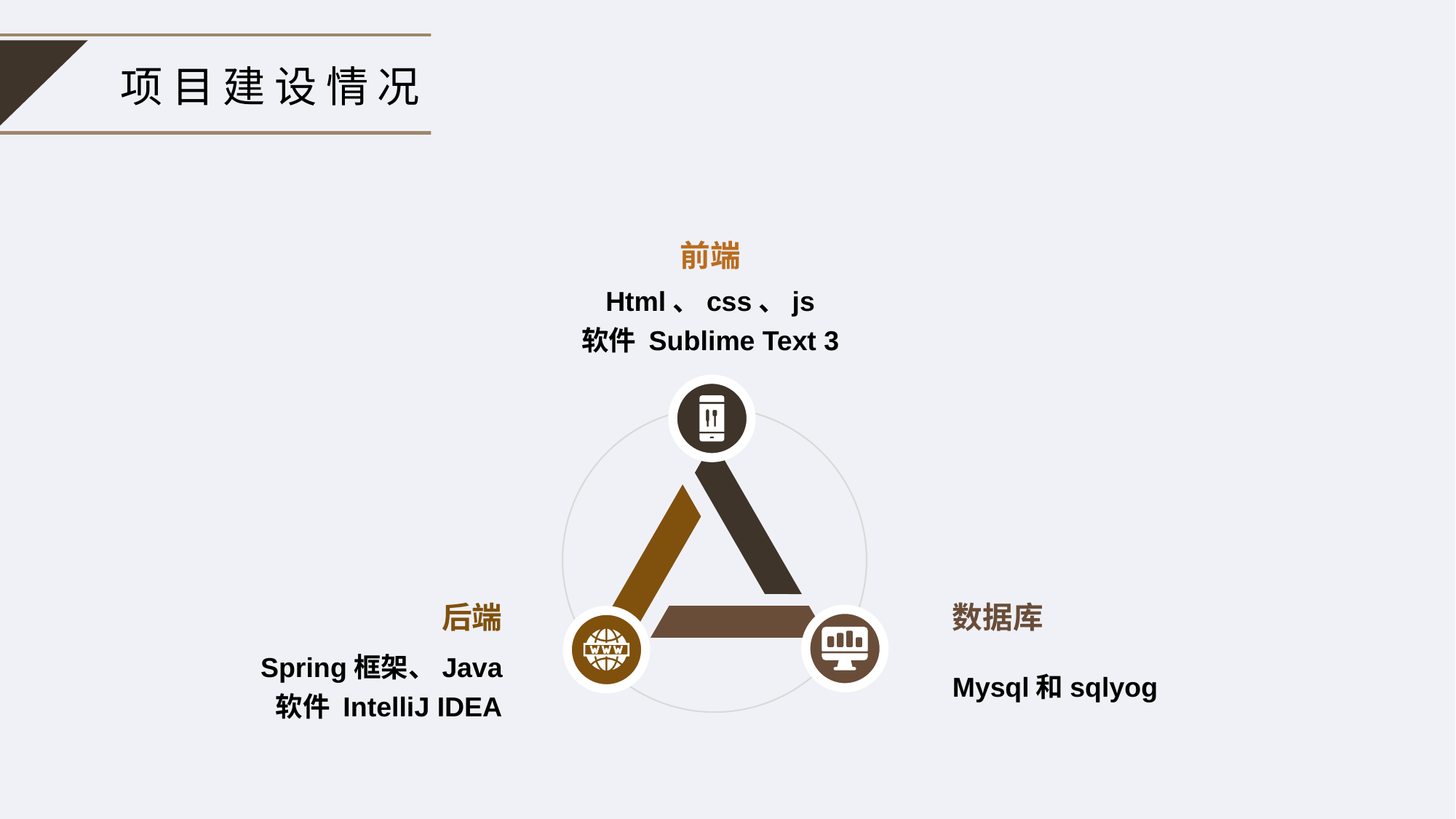

项目建设情况

前端
Html、css、js
软件 Sublime Text 3

后端
Spring框架、Java
软件 IntelliJ IDEA
数据库
Mysql和sqlyog